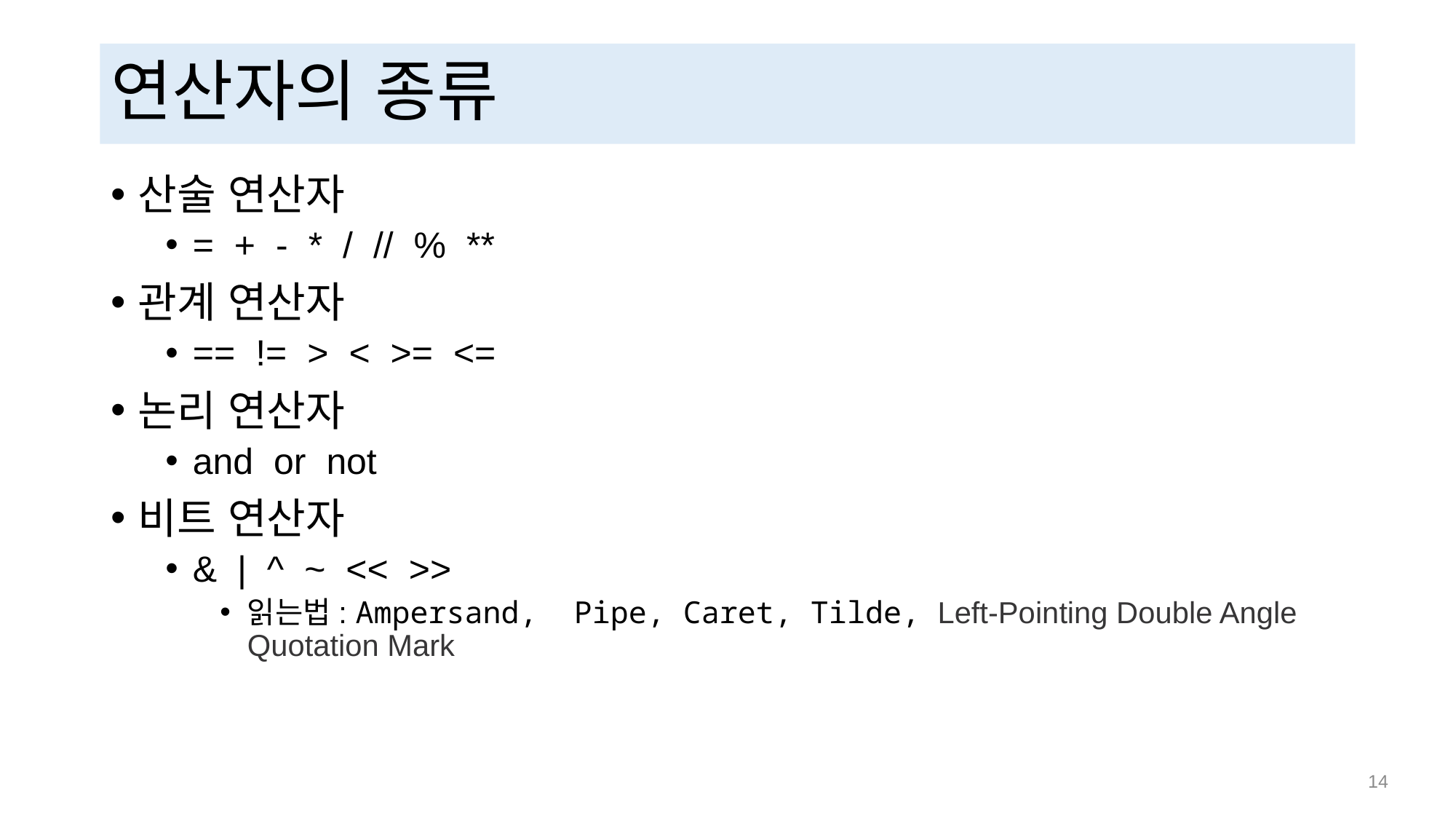

# 연산자의 종류
산술 연산자
=  +  -  *  /  //  %  **
관계 연산자
==  !=  >  <  >=  <=
논리 연산자
and  or  not
비트 연산자
&  |  ^  ~  <<  >>
읽는법: Ampersand,  Pipe, Caret, Tilde, Left-Pointing Double Angle Quotation Mark

 14